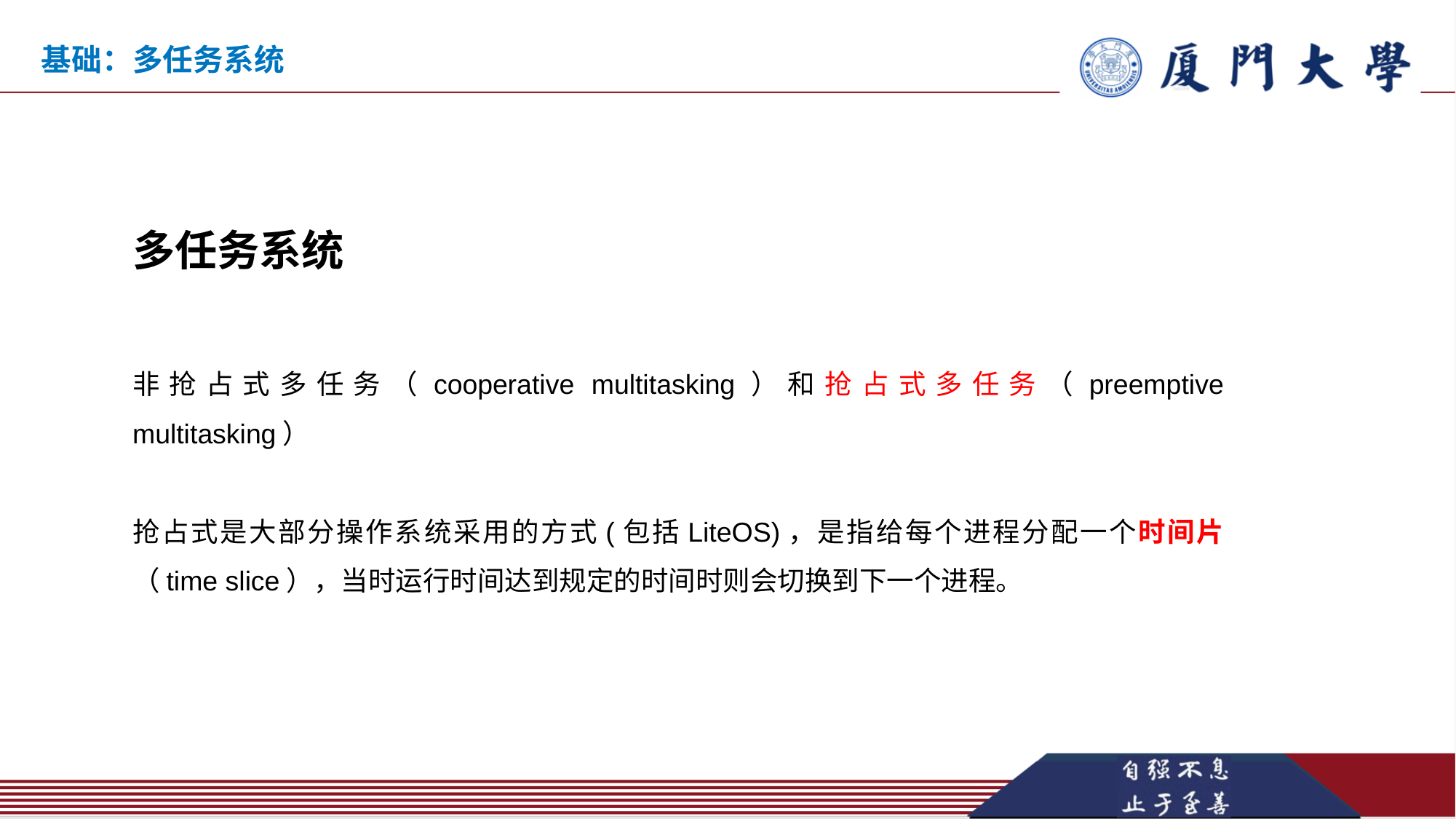

基础：多任务系统
多任务系统

非抢占式多任务（cooperative multitasking）和抢占式多任务（preemptive multitasking）

抢占式是大部分操作系统采用的方式(包括LiteOS)，是指给每个进程分配一个时间片（time slice），当时运行时间达到规定的时间时则会切换到下一个进程。